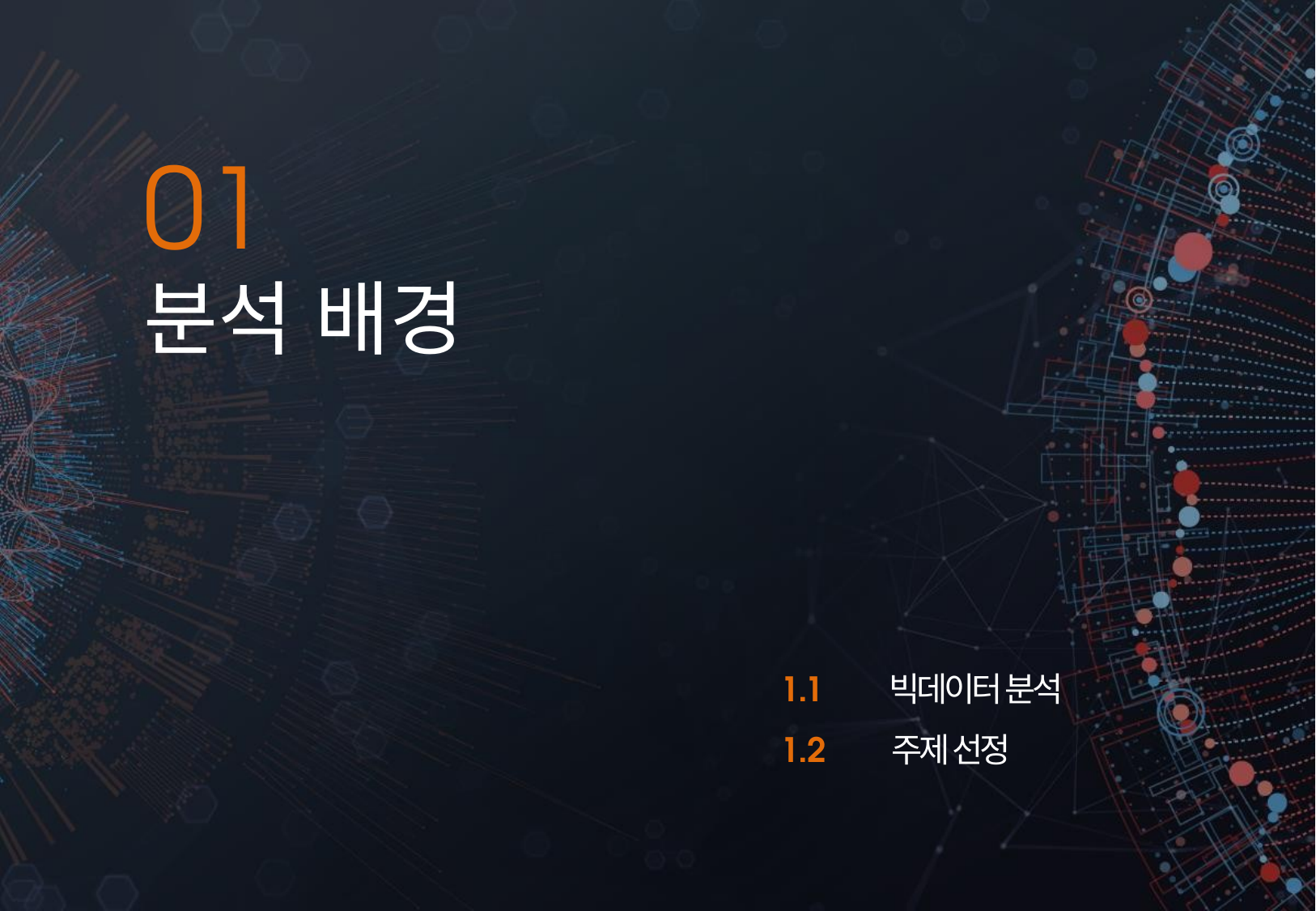

01
# 분석 배경
1.1      빅데이터 분석
1.2      주제 선정